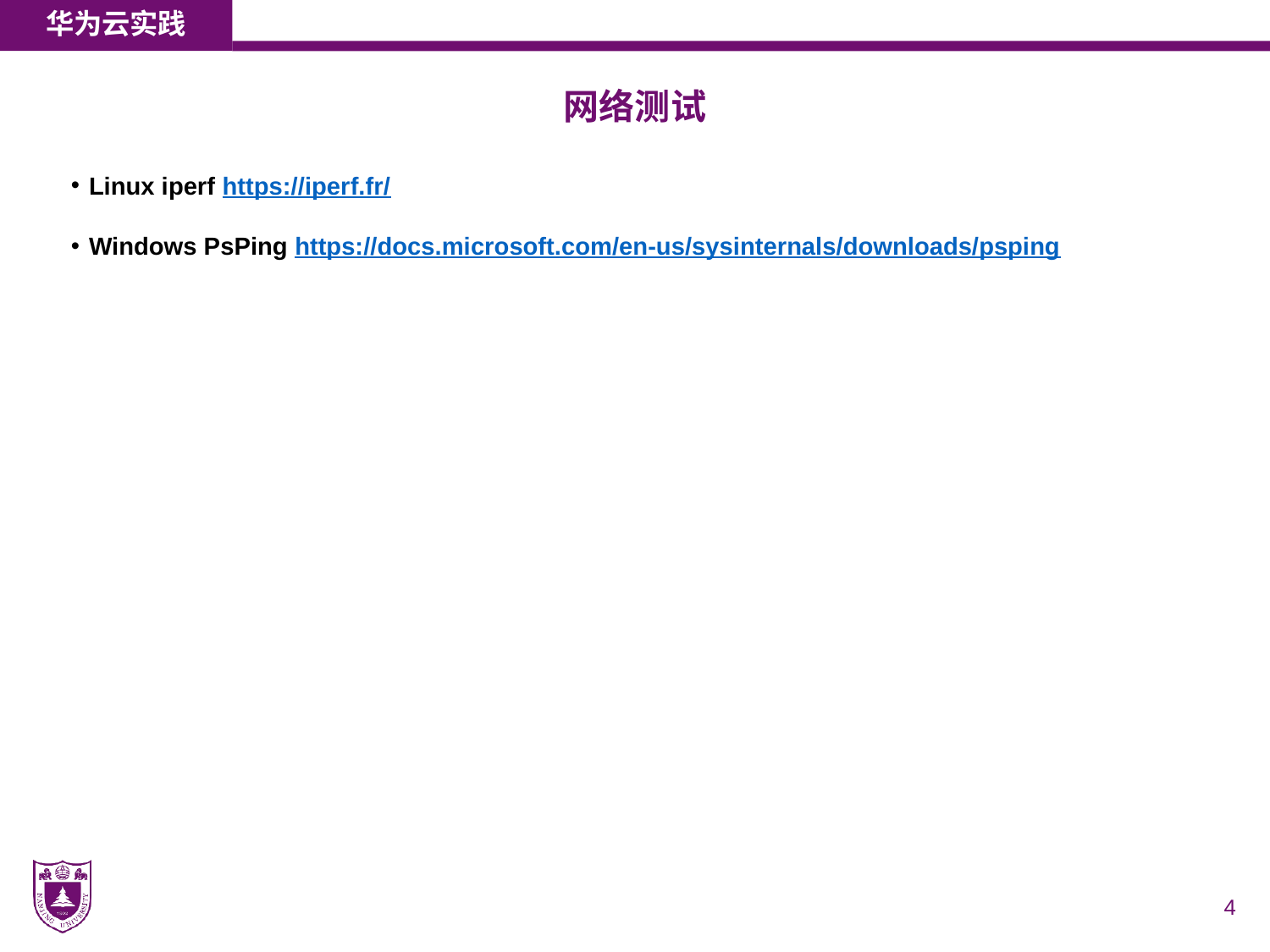

华为云实践

# 网络测试
Linux iperf https://iperf.fr/
Windows PsPing https://docs.microsoft.com/en-us/sysinternals/downloads/psping
4